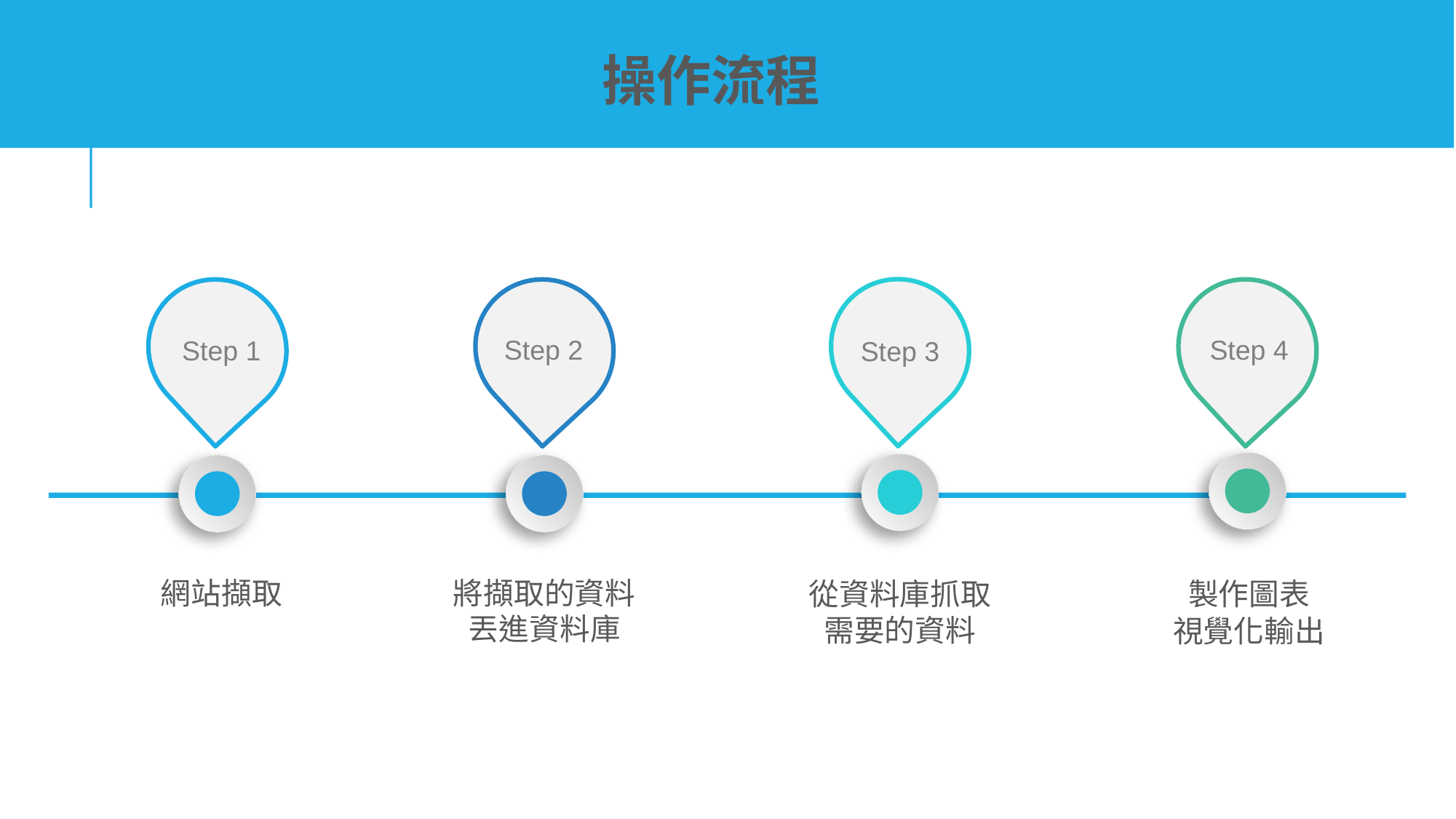

操作流程

Step 2
Step 4
Step 1
Step 3

將擷取的資料丟進資料庫
網站擷取
從資料庫抓取需要的資料
製作圖表
視覺化輸出